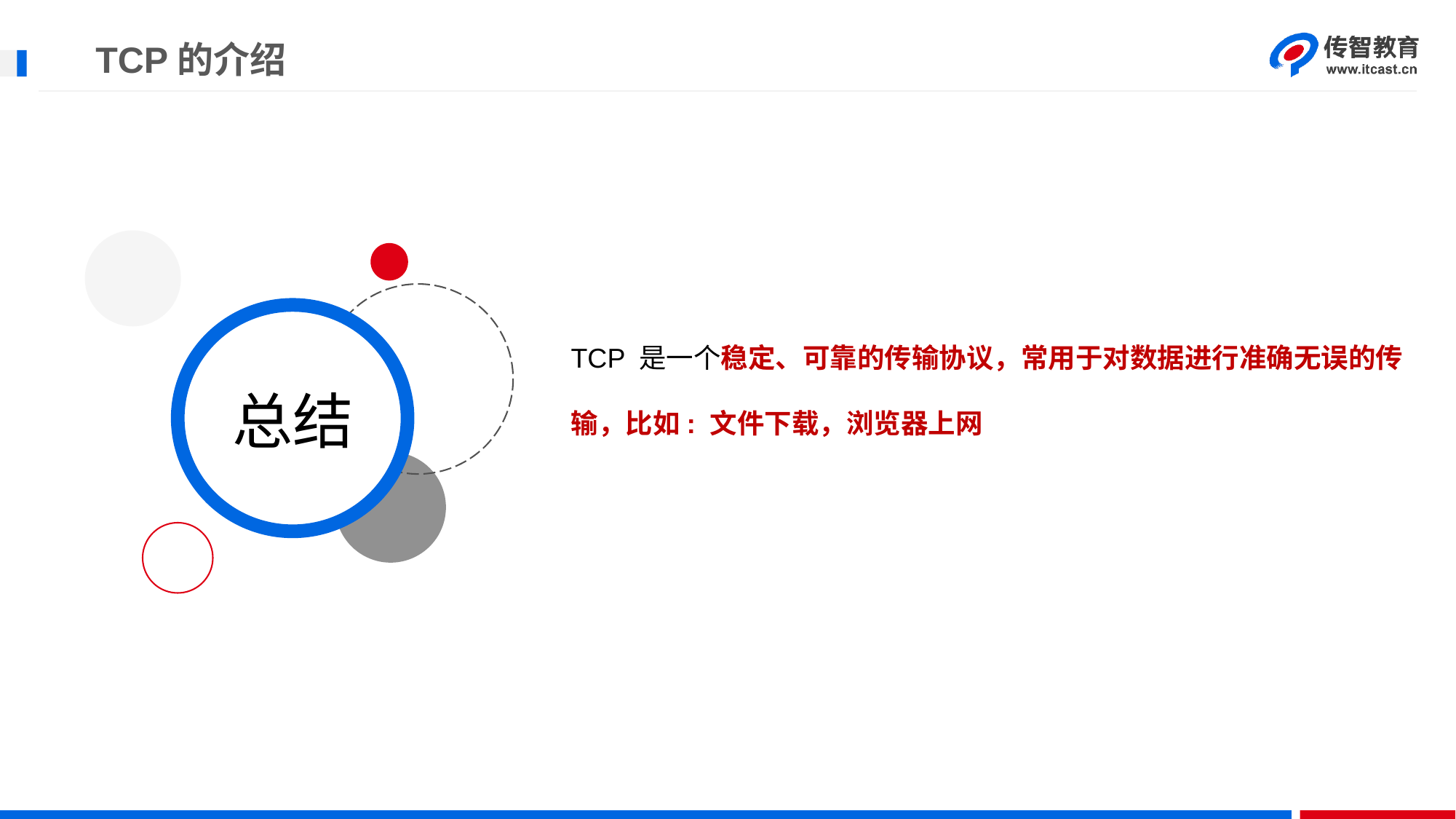

# TCP的介绍
TCP 是一个稳定、可靠的传输协议，常用于对数据进行准确无误的传输，比如: 文件下载，浏览器上网